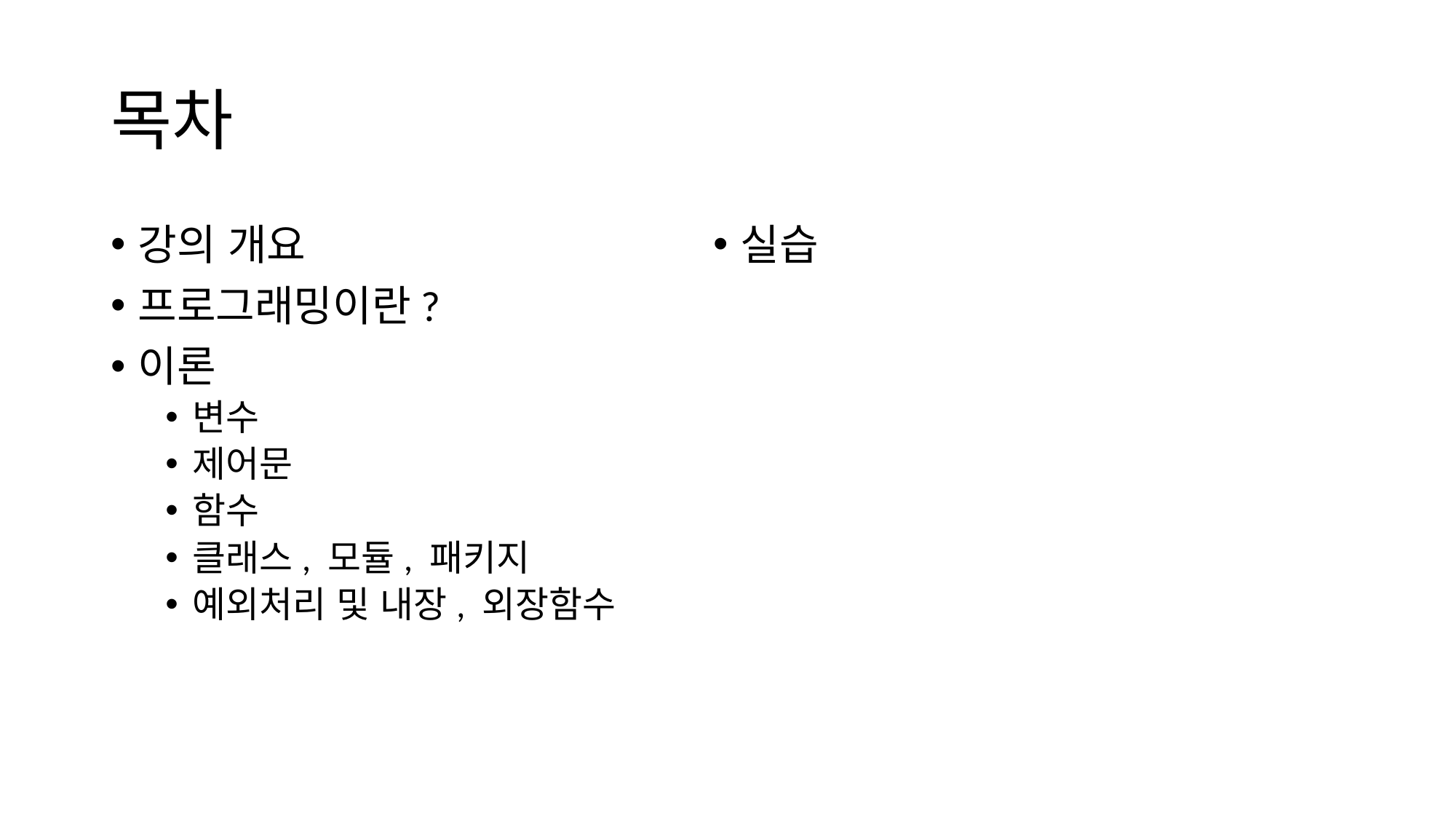

# 목차
강의 개요
프로그래밍이란?
이론
변수
제어문
함수
클래스, 모듈, 패키지
예외처리 및 내장, 외장함수

실습